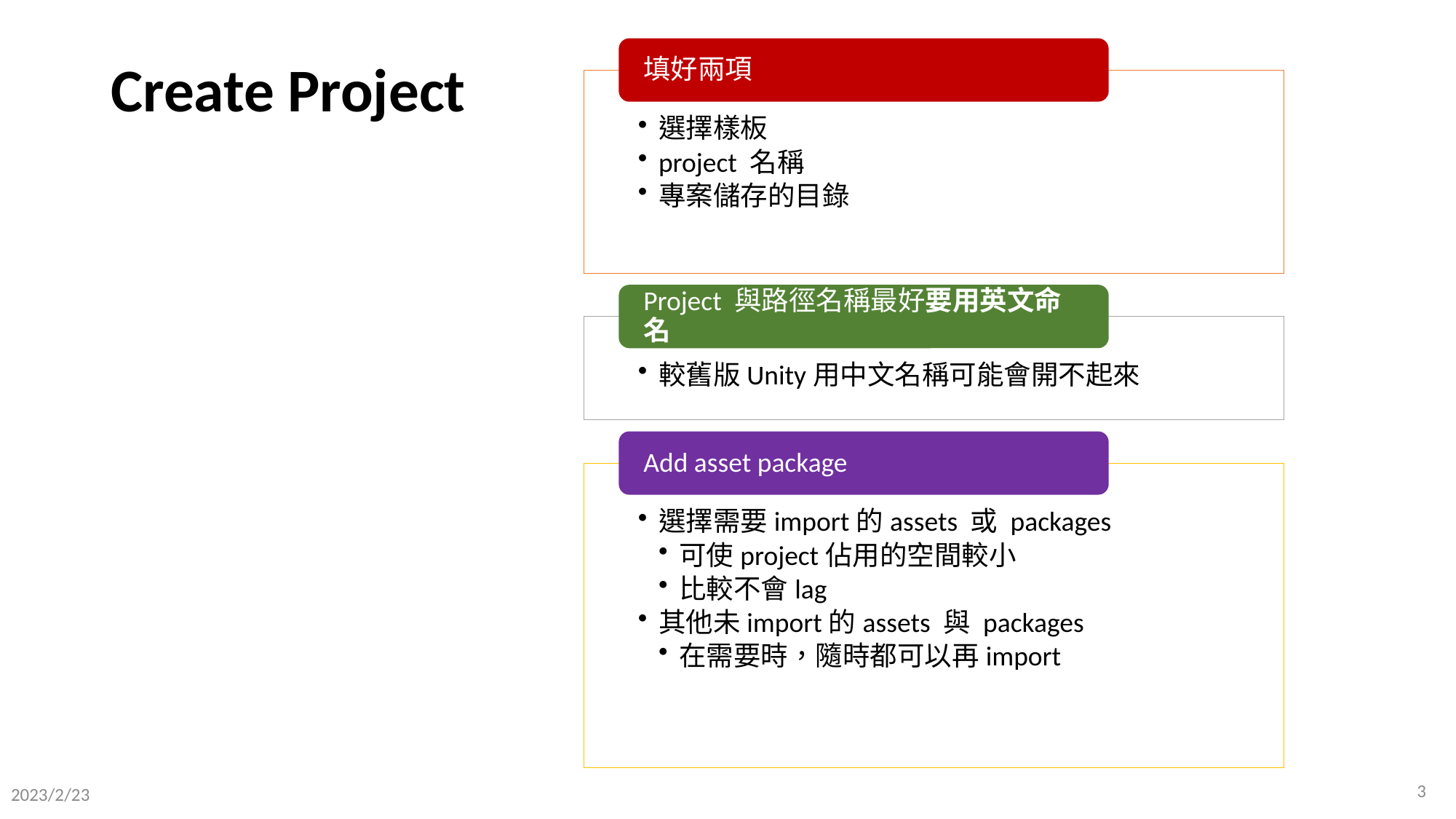

選擇樣板
project 名稱
專案儲存的目錄
填好兩項
較舊版Unity用中文名稱可能會開不起來
Project 與路徑名稱最好要用英文命名
選擇需要import的assets 或 packages
可使project佔用的空間較小
比較不會lag
其他未import的assets 與 packages
在需要時，隨時都可以再import
Add asset package
# Create Project
3
2023/2/23